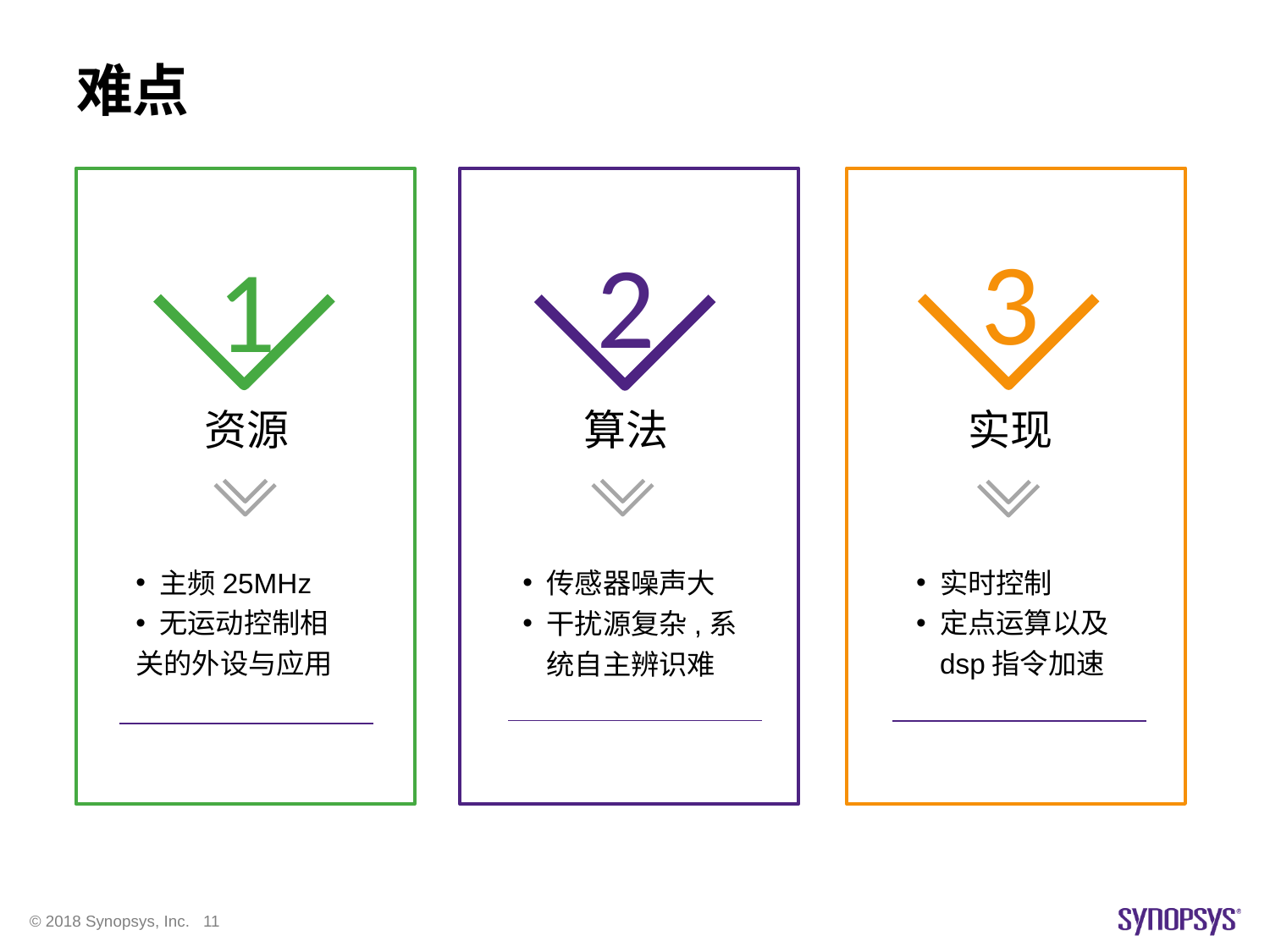

难点

1

资源

主频25MHz
无运动控制相
关的外设与应用

3

实现

实时控制
定点运算以及dsp指令加速
2

算法

传感器噪声大
干扰源复杂,系统自主辨识难